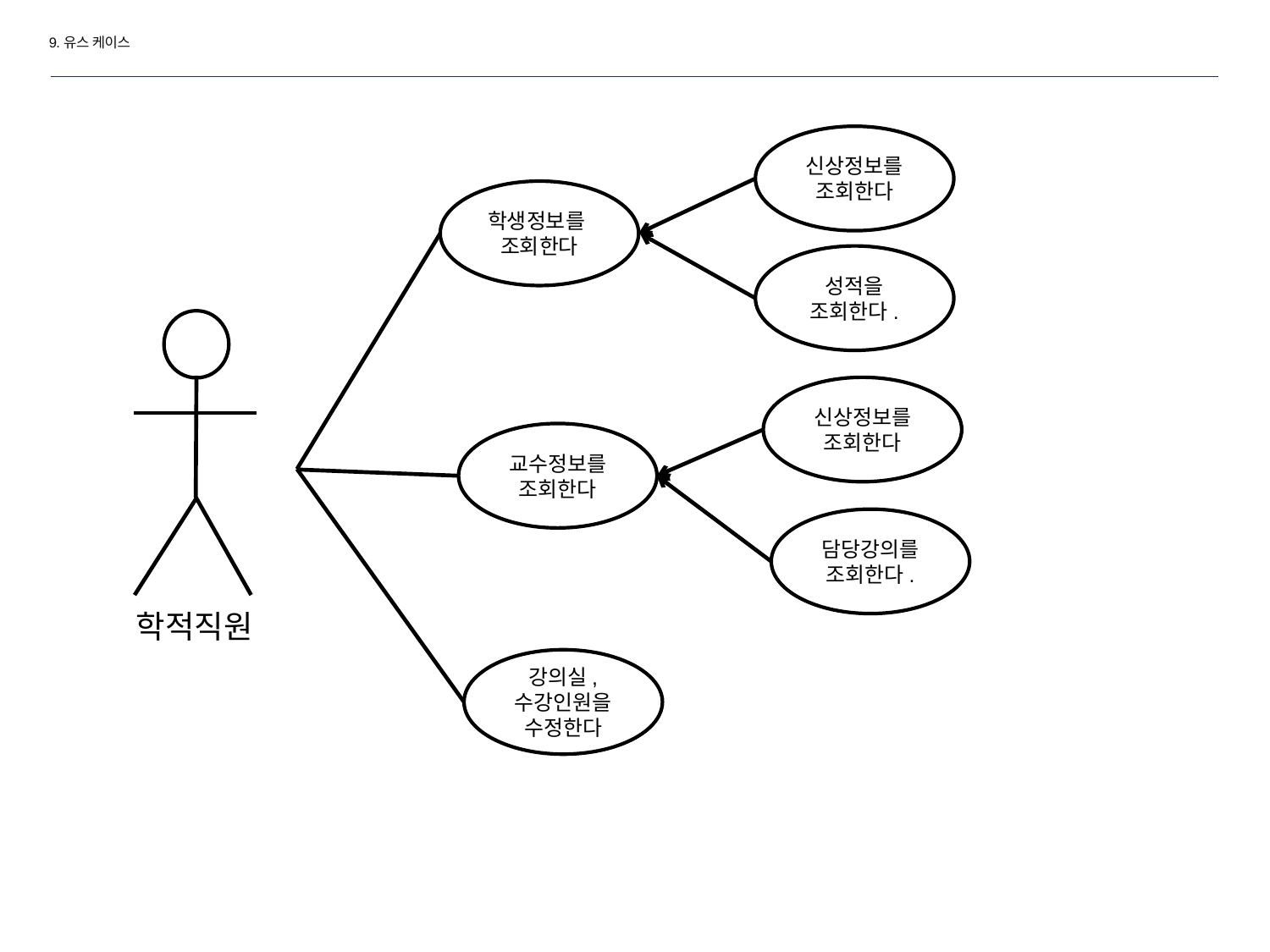

9.유스 케이스
신상정보를 조회한다
학생정보를
조회한다
성적을
조회한다.

신상정보를
조회한다
교수정보를
조회한다
담당강의를
조회한다.
학적직원
강의실,
수강인원을
수정한다